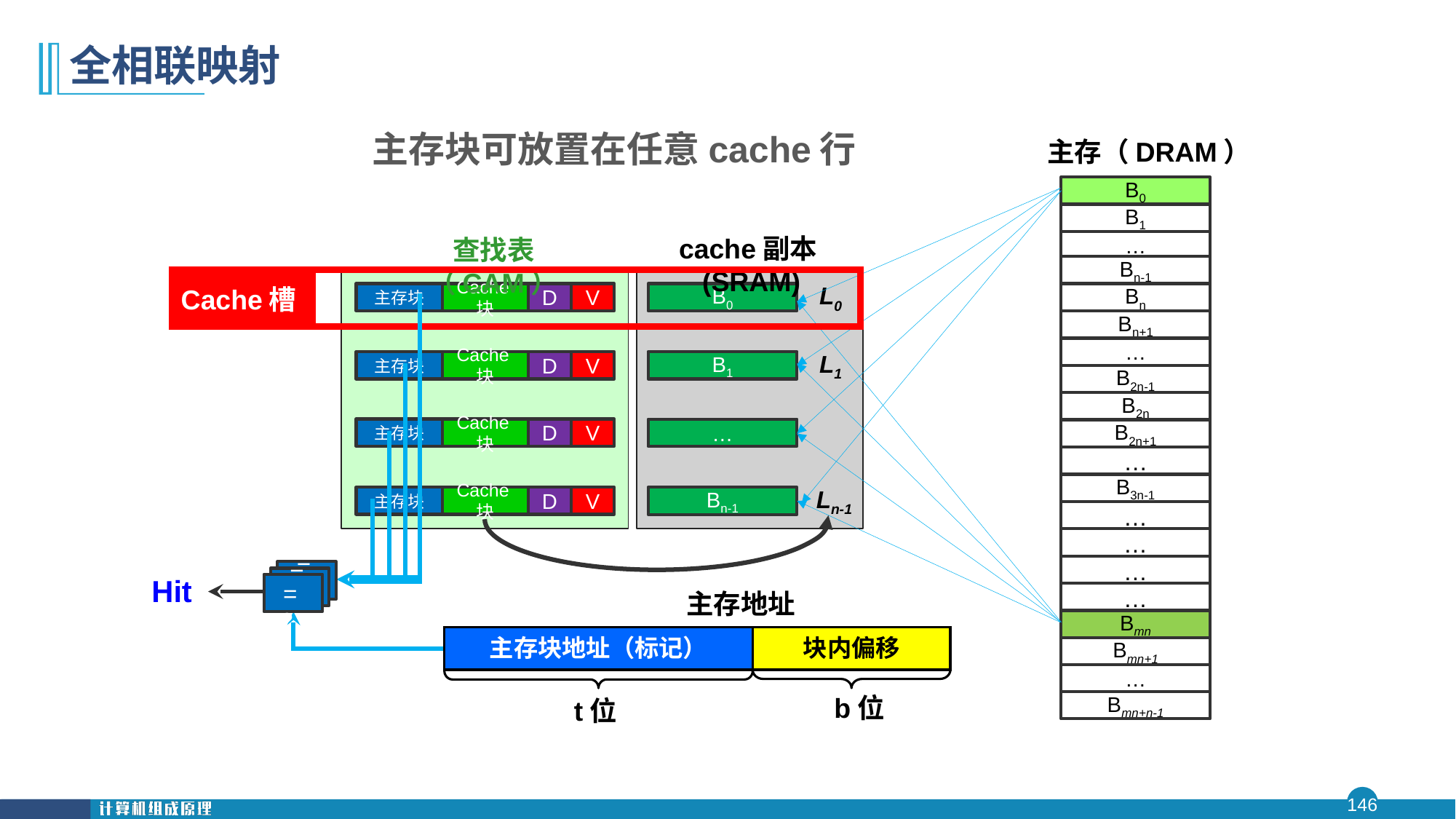

# 全相联映射
主存块可放置在任意cache行
主存（DRAM）
B0

B1
cache副本(SRAM)
查找表（CAM）
…
Bn-1

Cache槽

L0
主存块
主存块
主存块
主存块
Cache块
Cache块
Cache块
Cache块
D
D
D
D
V
V
V
V
B0
Bn

Bn+1
…
L1
B1

B2n-1
B2n
…
B2n+1

…

B3n-1
Ln-1
Bn-1

…
…
…
=？
=？
  =？
Hit
主存地址

主存块地址（标记）
块内偏移
b位
t位
…
Bmn
Bmn+1
…
Bmn+n-1